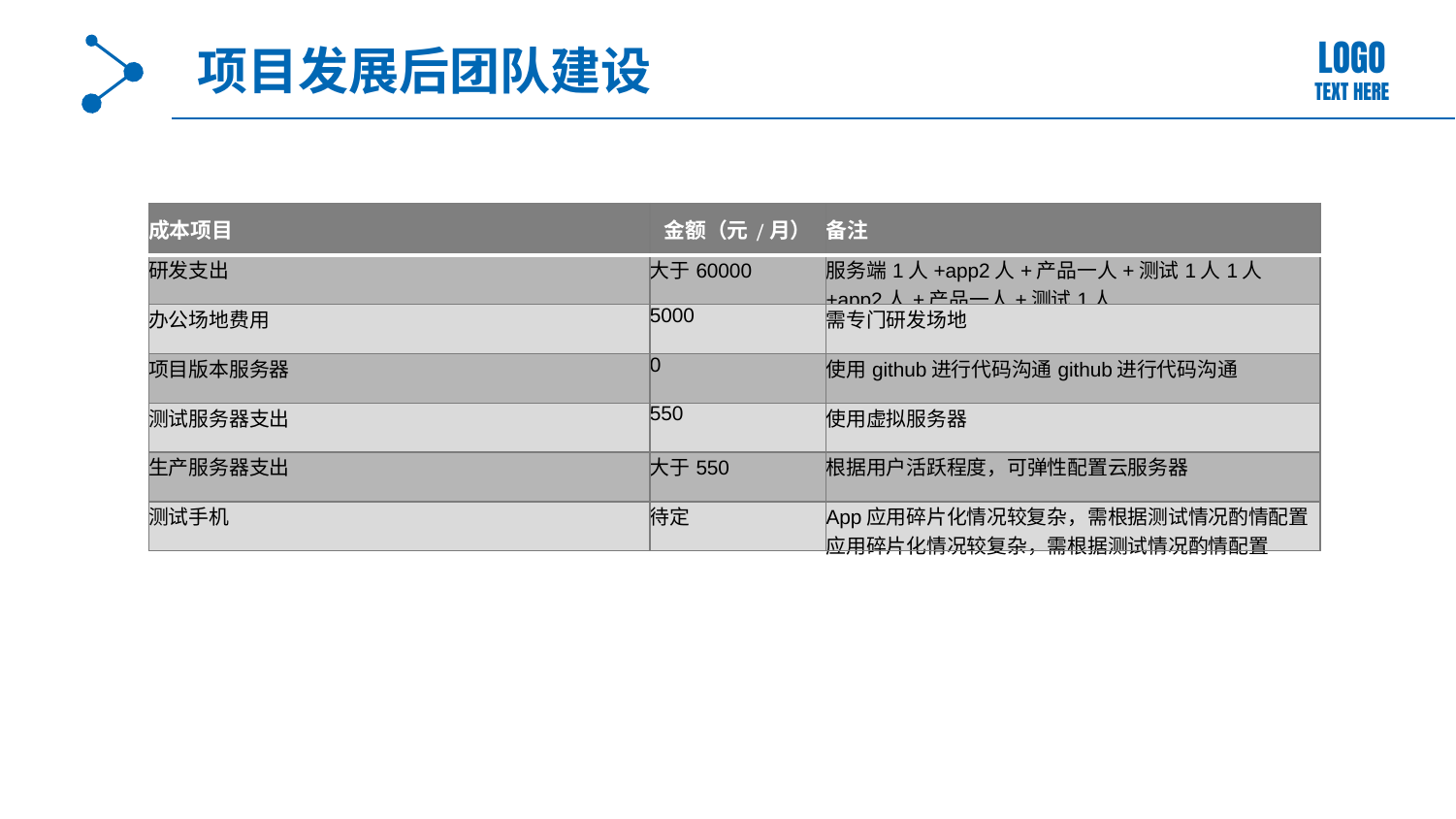

LOGO
TEXT HERE
项目发展后团队建设
| 成本项目 | 金额（元/月） | 备注 |
| --- | --- | --- |
| 研发支出 | 大于60000 | 服务端1人+app2人+产品一人+测试1人1人+app2人+产品一人+测试1人 |
| 办公场地费用 | 5000 | 需专门研发场地 |
| 项目版本服务器 | 0 | 使用github进行代码沟通github进行代码沟通 |
| 测试服务器支出 | 550 | 使用虚拟服务器 |
| 生产服务器支出 | 大于550 | 根据用户活跃程度，可弹性配置云服务器 |
| 测试手机 | 待定 | App应用碎片化情况较复杂，需根据测试情况酌情配置应用碎片化情况较复杂，需根据测试情况酌情配置 |